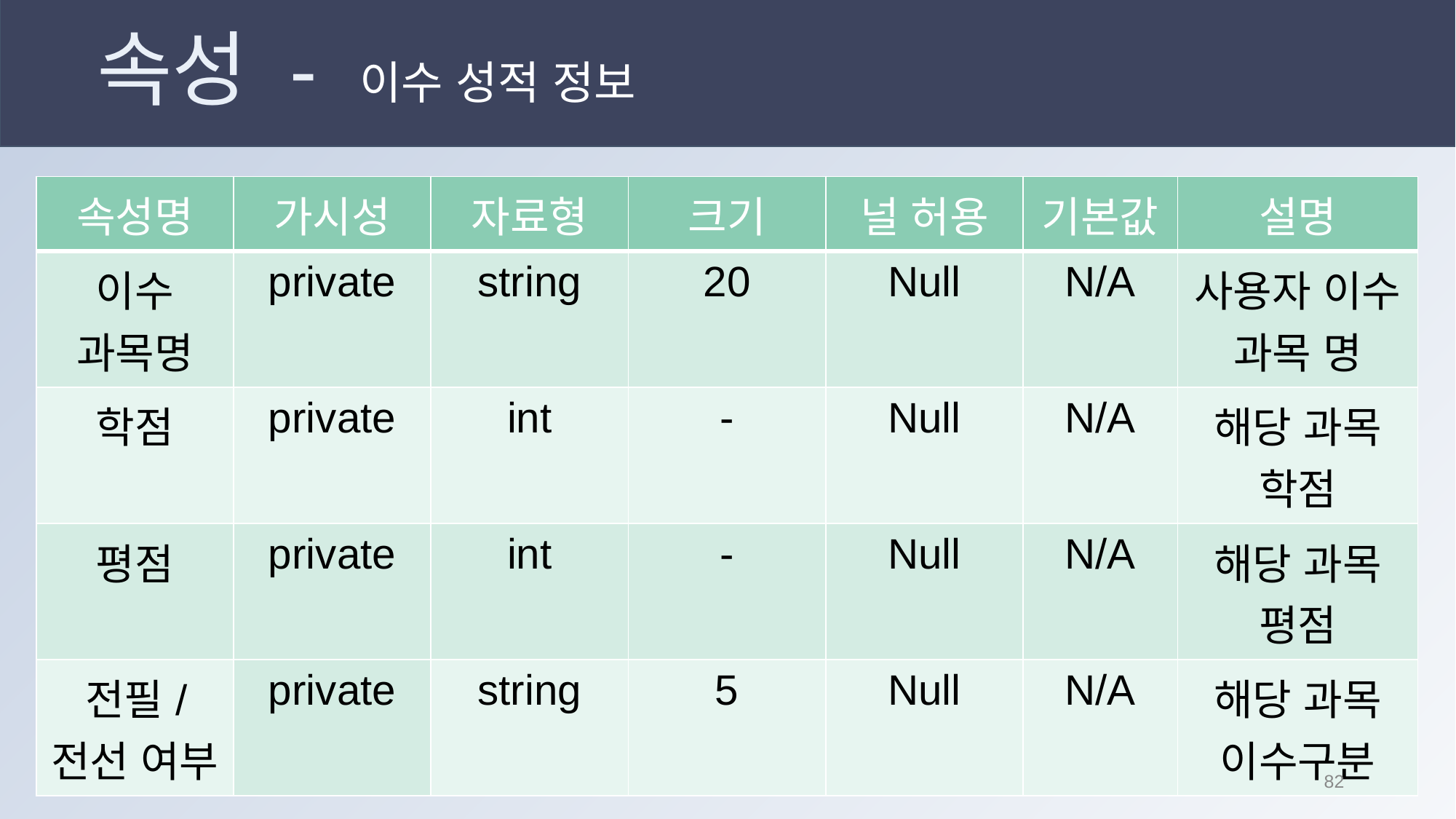

# 속성 - 이수 성적 정보

| 속성명 | 가시성 | 자료형 | 크기 | 널 허용 | 기본값 | 설명 |
| --- | --- | --- | --- | --- | --- | --- |
| 이수 과목명 | private | string | 20 | Null | N/A | 사용자 이수 과목 명 |
| 학점 | private | int | - | Null | N/A | 해당 과목 학점 |
| 평점 | private | int | - | Null | N/A | 해당 과목 평점 |
| 전필/전선 여부 | private | string | 5 | Null | N/A | 해당 과목 이수구분 |
82